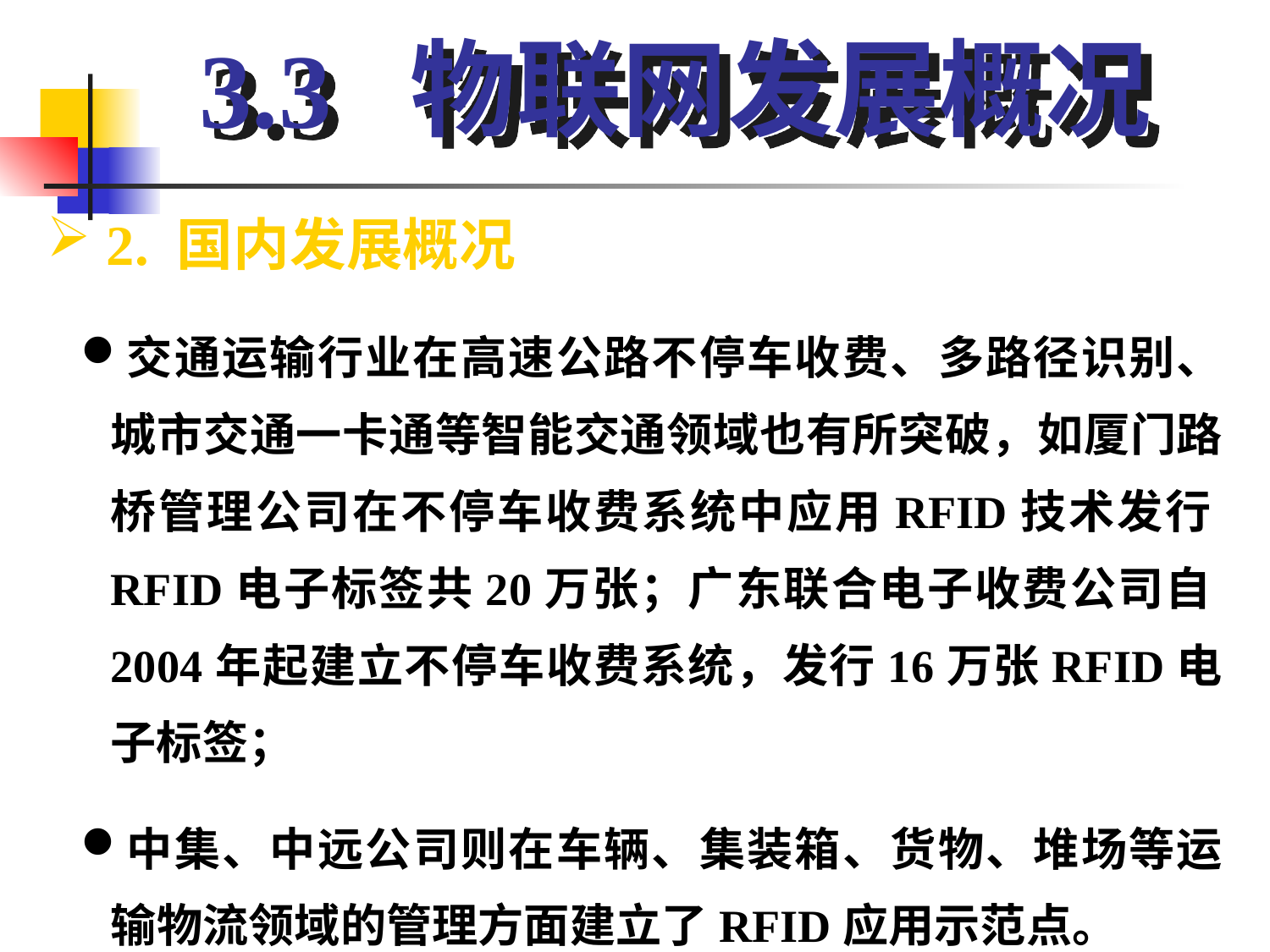

3.3  物联网发展概况
 2. 国内发展概况

交通运输行业在高速公路不停车收费、多路径识别、城市交通一卡通等智能交通领域也有所突破，如厦门路桥管理公司在不停车收费系统中应用RFID技术发行RFID电子标签共20万张；广东联合电子收费公司自2004年起建立不停车收费系统，发行16万张RFID电子标签；

中集、中远公司则在车辆、集装箱、货物、堆场等运输物流领域的管理方面建立了RFID应用示范点。